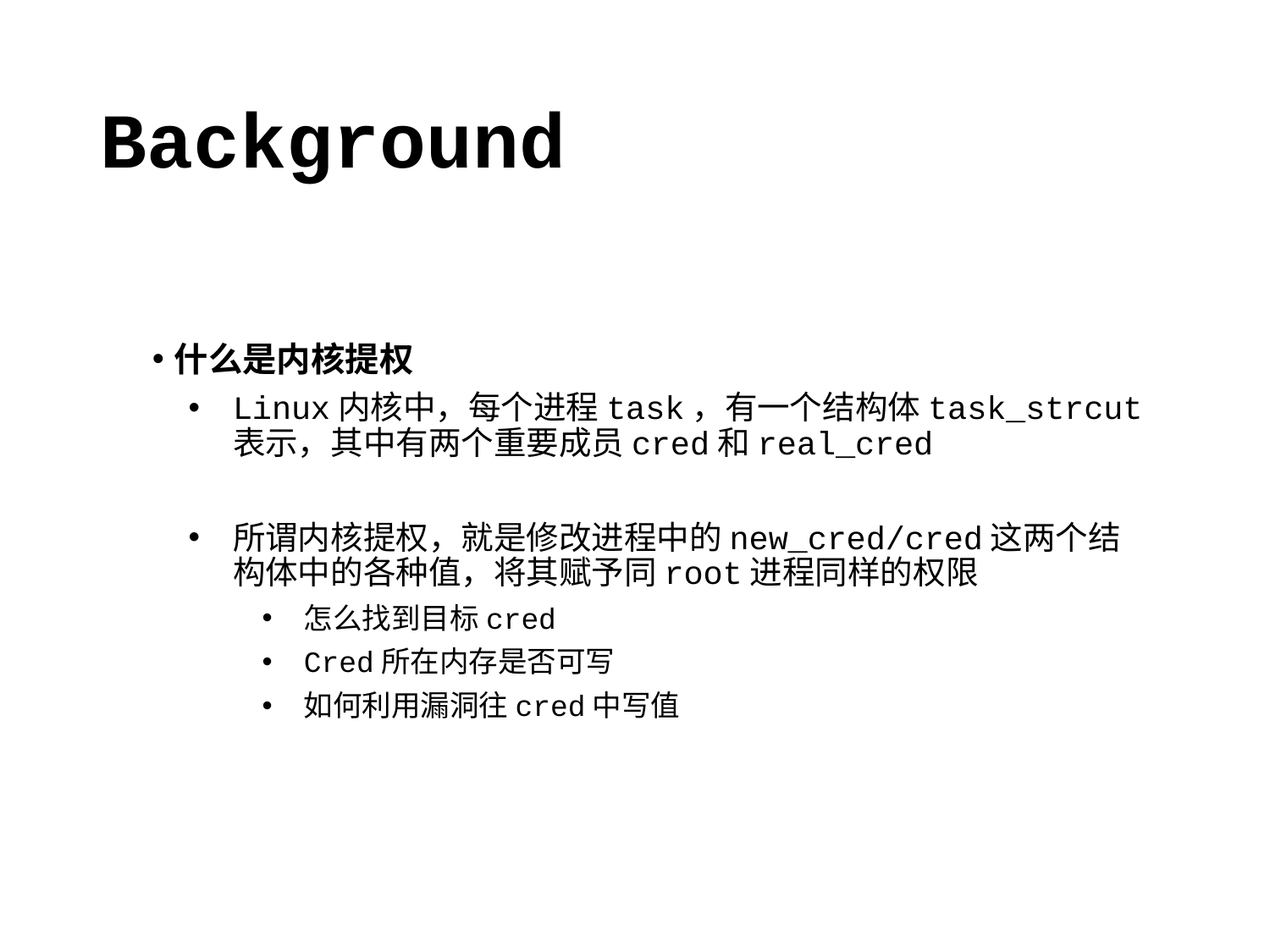

# Background

什么是内核提权
Linux内核中，每个进程task，有一个结构体task_strcut表示，其中有两个重要成员cred和real_cred

所谓内核提权，就是修改进程中的new_cred/cred这两个结构体中的各种值，将其赋予同root进程同样的权限
怎么找到目标cred
Cred所在内存是否可写
如何利用漏洞往cred中写值